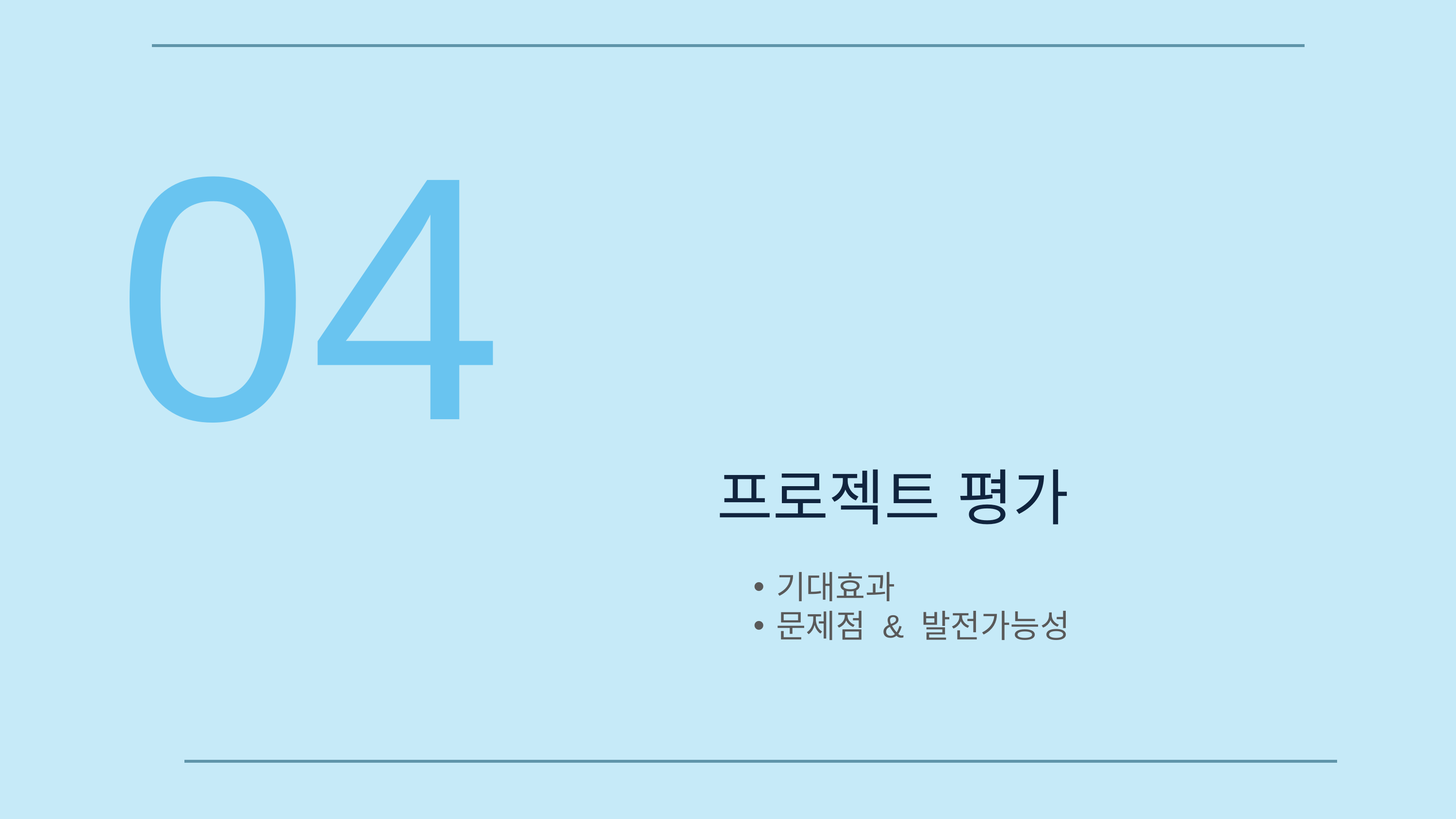

04
프로젝트 평가
기대효과
문제점 & 발전가능성